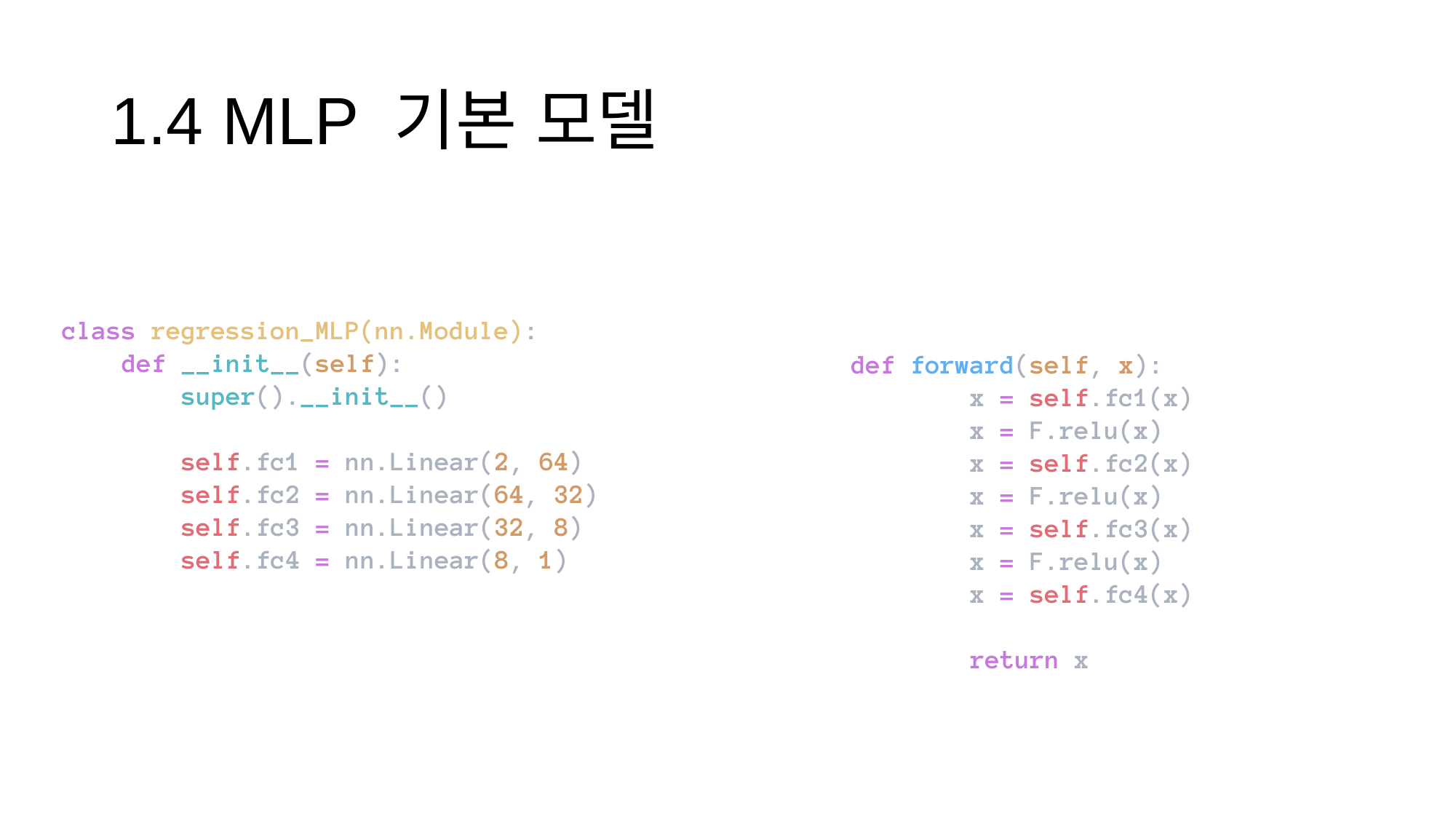

# 1.4 MLP 기본 모델
class regression_MLP(nn.Module):
    def __init__(self):
        super().__init__()

        self.fc1 = nn.Linear(2, 64)
        self.fc2 = nn.Linear(64, 32)
        self.fc3 = nn.Linear(32, 8)
        self.fc4 = nn.Linear(8, 1)

def forward(self, x):
        x = self.fc1(x)
        x = F.relu(x)
        x = self.fc2(x)
        x = F.relu(x)
        x = self.fc3(x)
        x = F.relu(x)
        x = self.fc4(x)

        return x